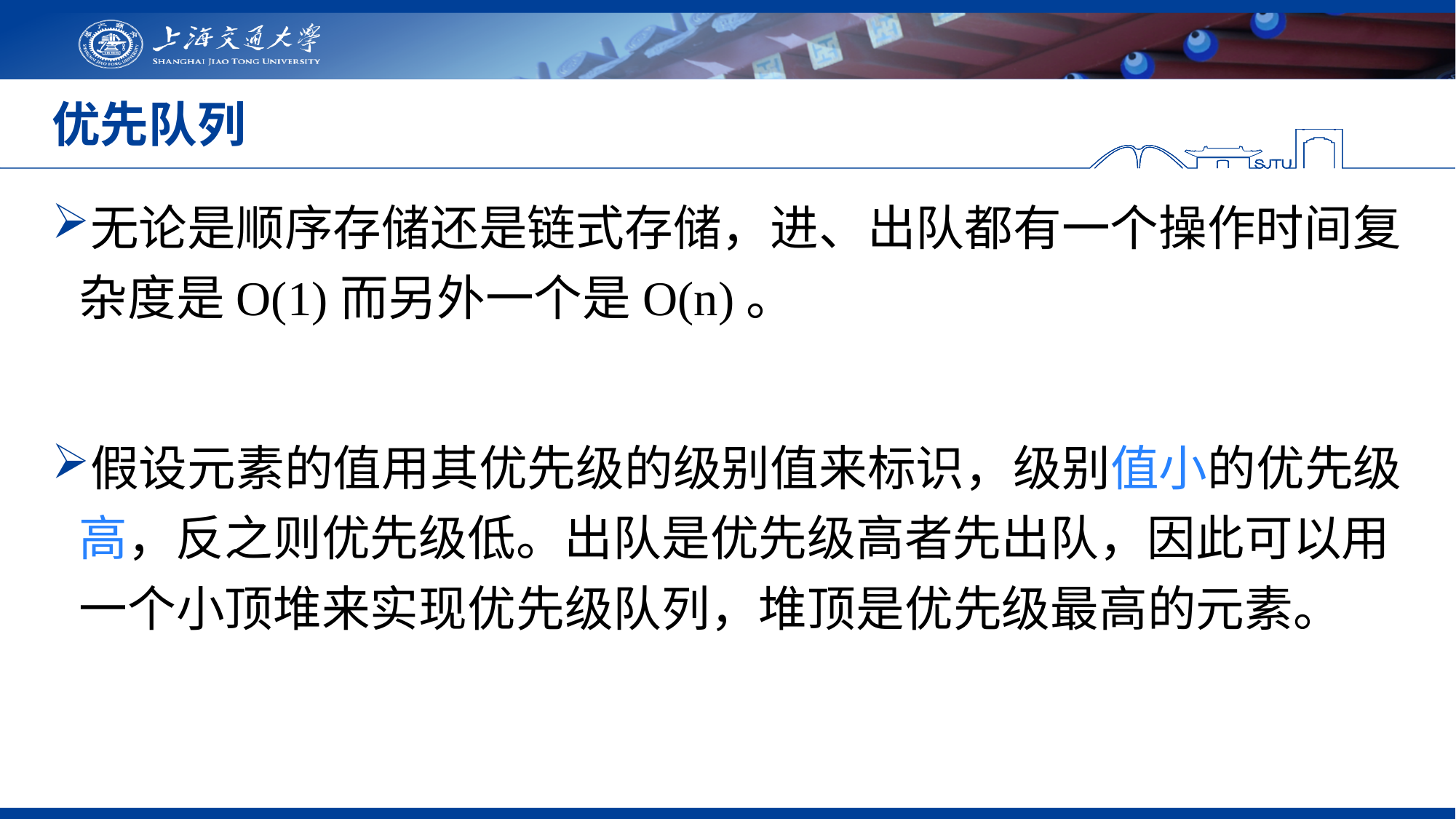

# 优先队列
无论是顺序存储还是链式存储，进、出队都有一个操作时间复杂度是O(1)而另外一个是O(n)。

假设元素的值用其优先级的级别值来标识，级别值小的优先级高，反之则优先级低。出队是优先级高者先出队，因此可以用一个小顶堆来实现优先级队列，堆顶是优先级最高的元素。